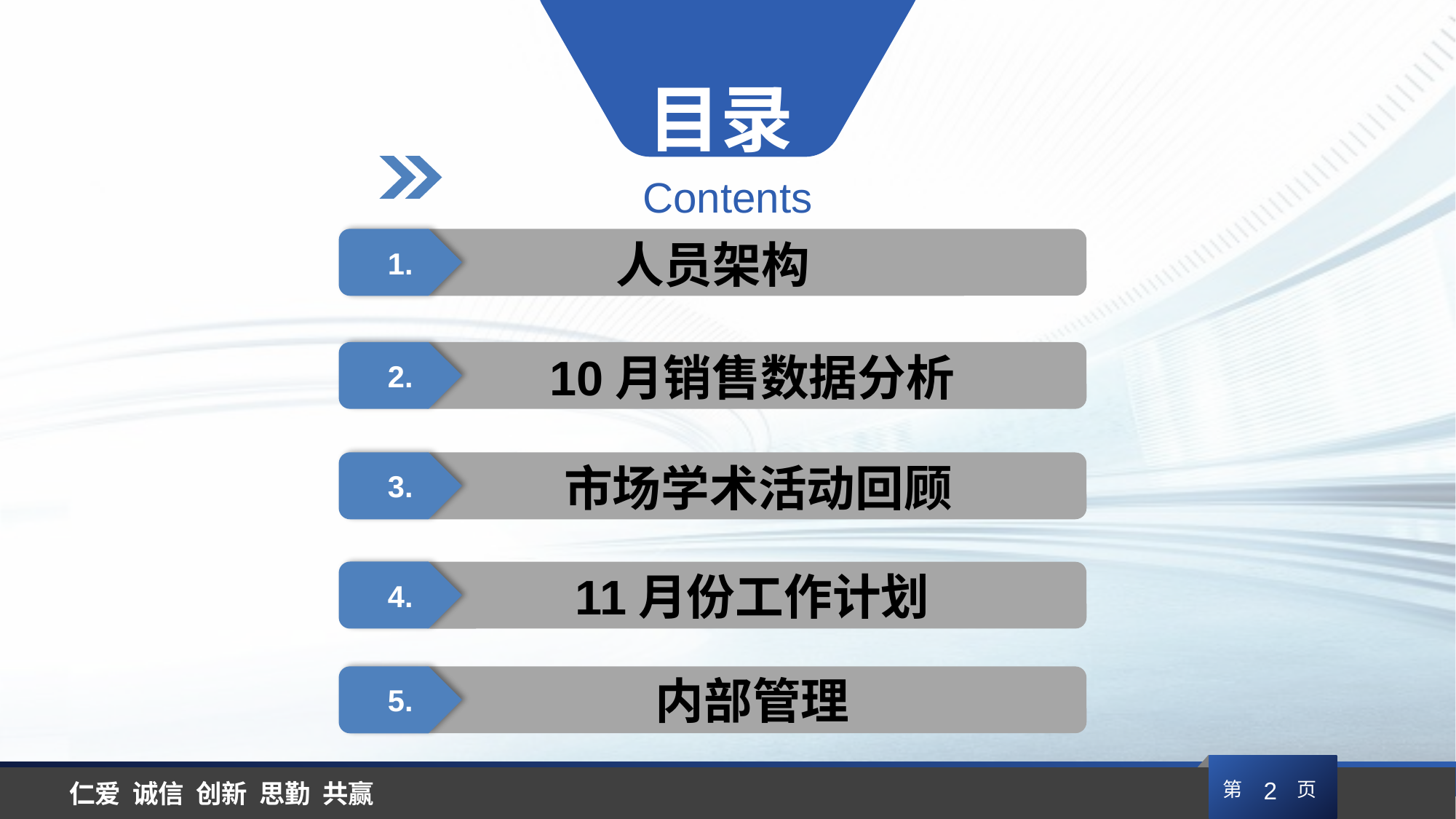

目录
Contents

1.

     人员架构

2.
10月销售数据分析

3.
市场学术活动回顾

4.
11月份工作计划

5.
内部管理